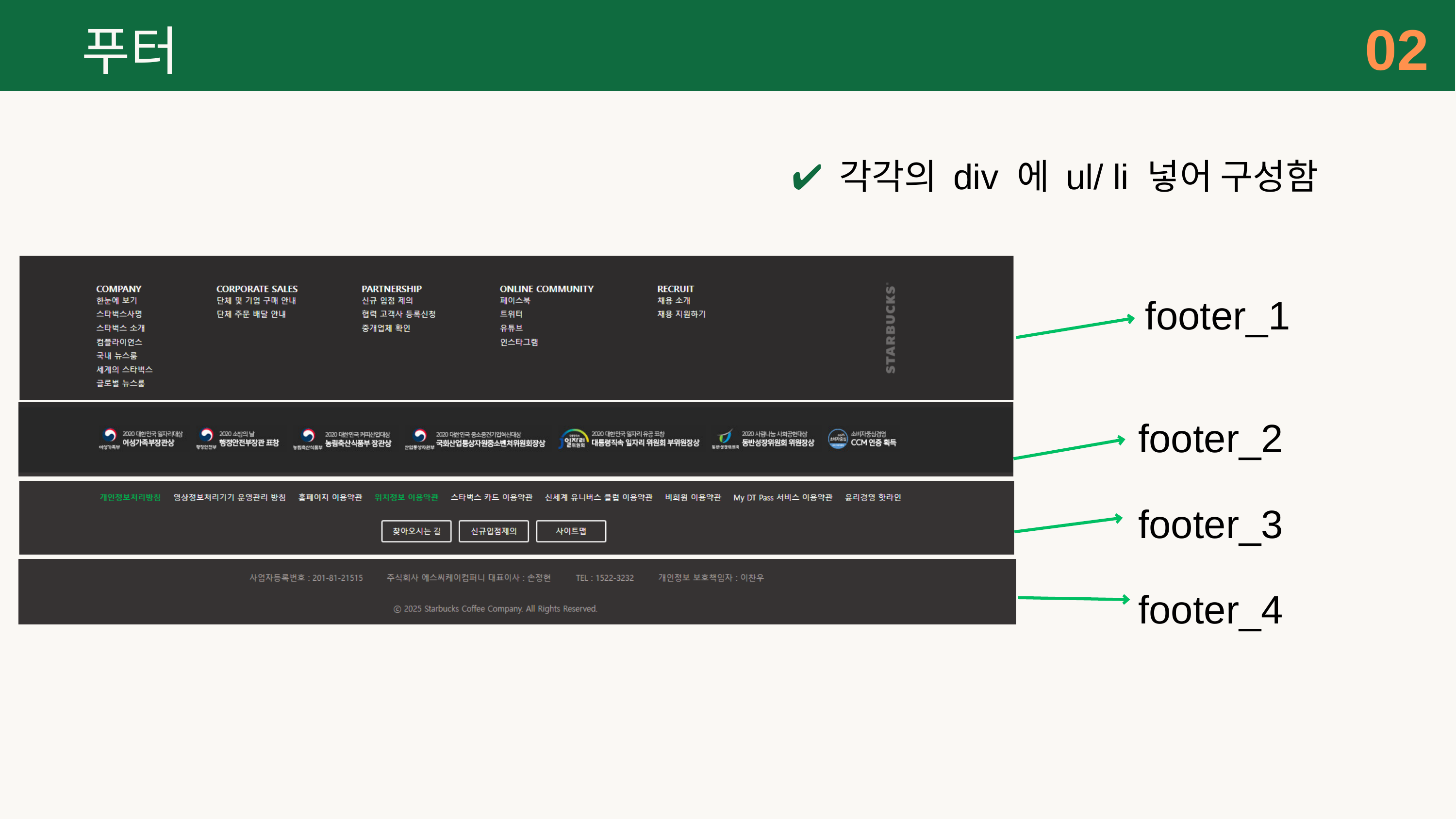

02
푸터
✔ 각각의 div 에 ul/ li 넣어 구성함

footer_1

footer_2

footer_3

footer_4